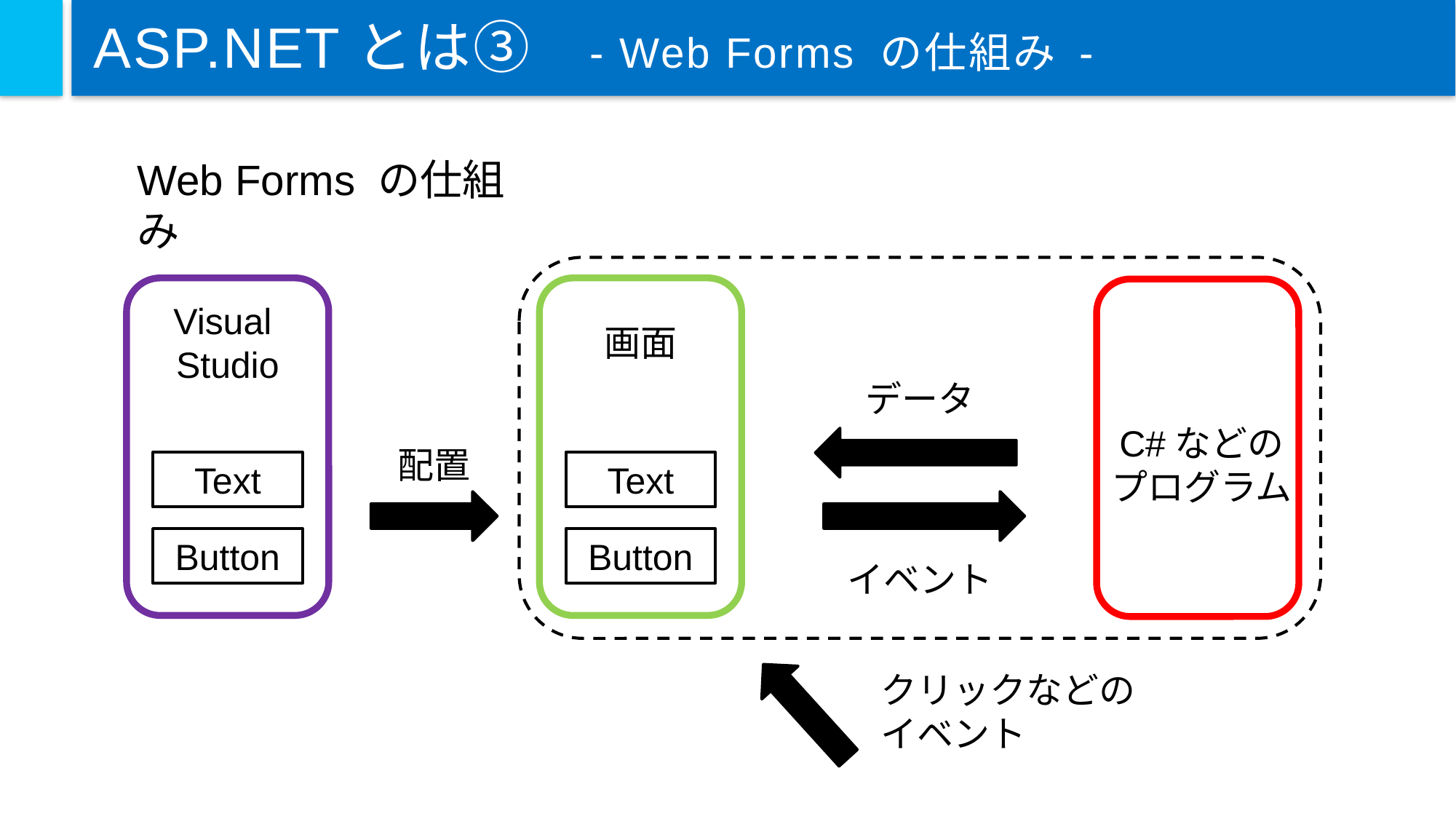

# ASP.NETとは③   - Web Forms の仕組み -
Web Forms の仕組み

Visual
Studio
Text
Button

画面
Text
Button

C#などの
プログラム
データ

配置

イベント
クリックなどのイベント